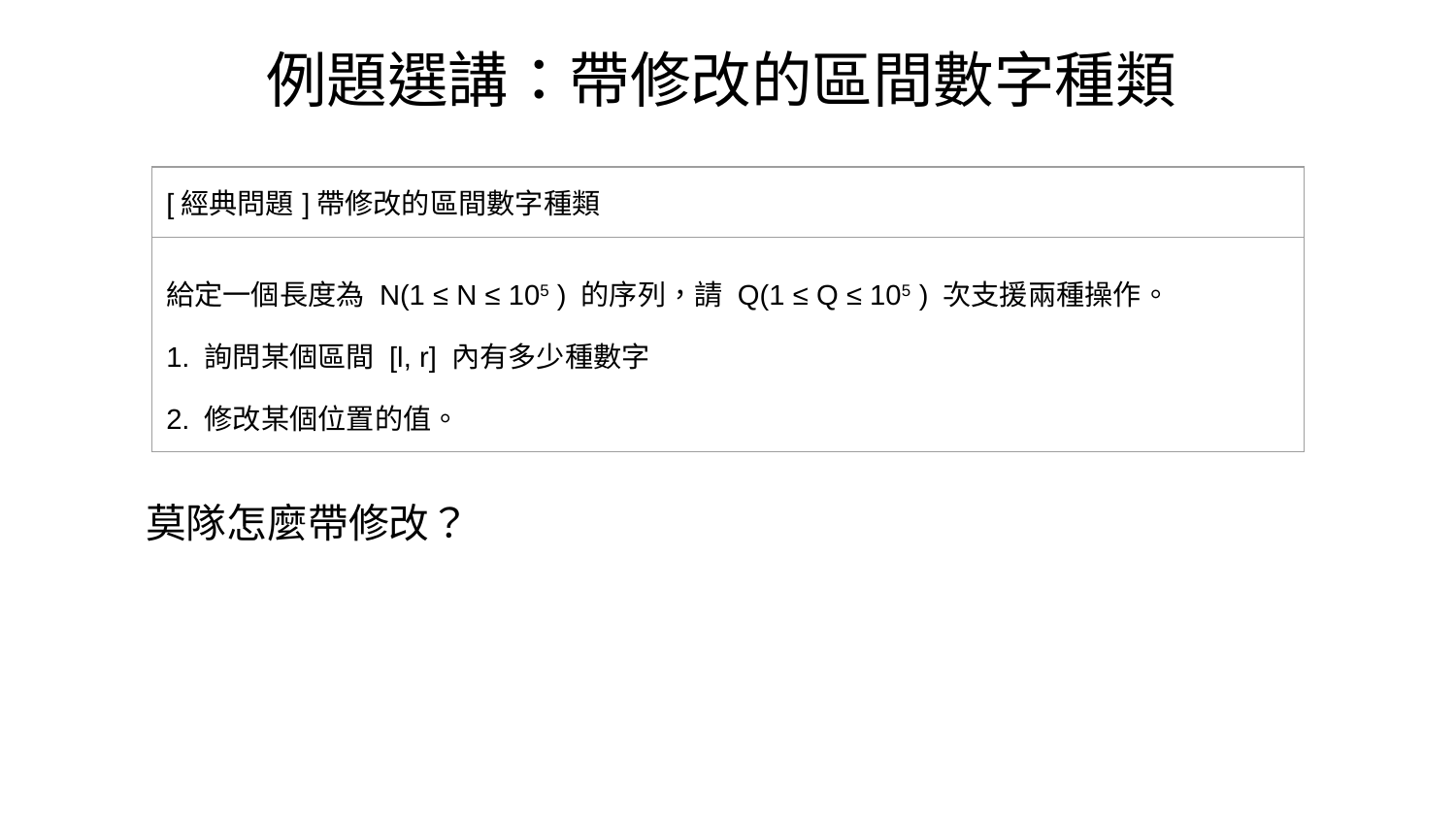

例題選講：帶修改的區間數字種類
| [經典問題]帶修改的區間數字種類 |
| --- |
| 給定⼀個⻑度為 N(1 ≤ N ≤ 105 ) 的序列，請 Q(1 ≤ Q ≤ 105 ) 次⽀援兩種操作。 1. 詢問某個區間 [l, r] 內有多少種數字 2. 修改某個位置的值。 |
莫隊怎麼帶修改？